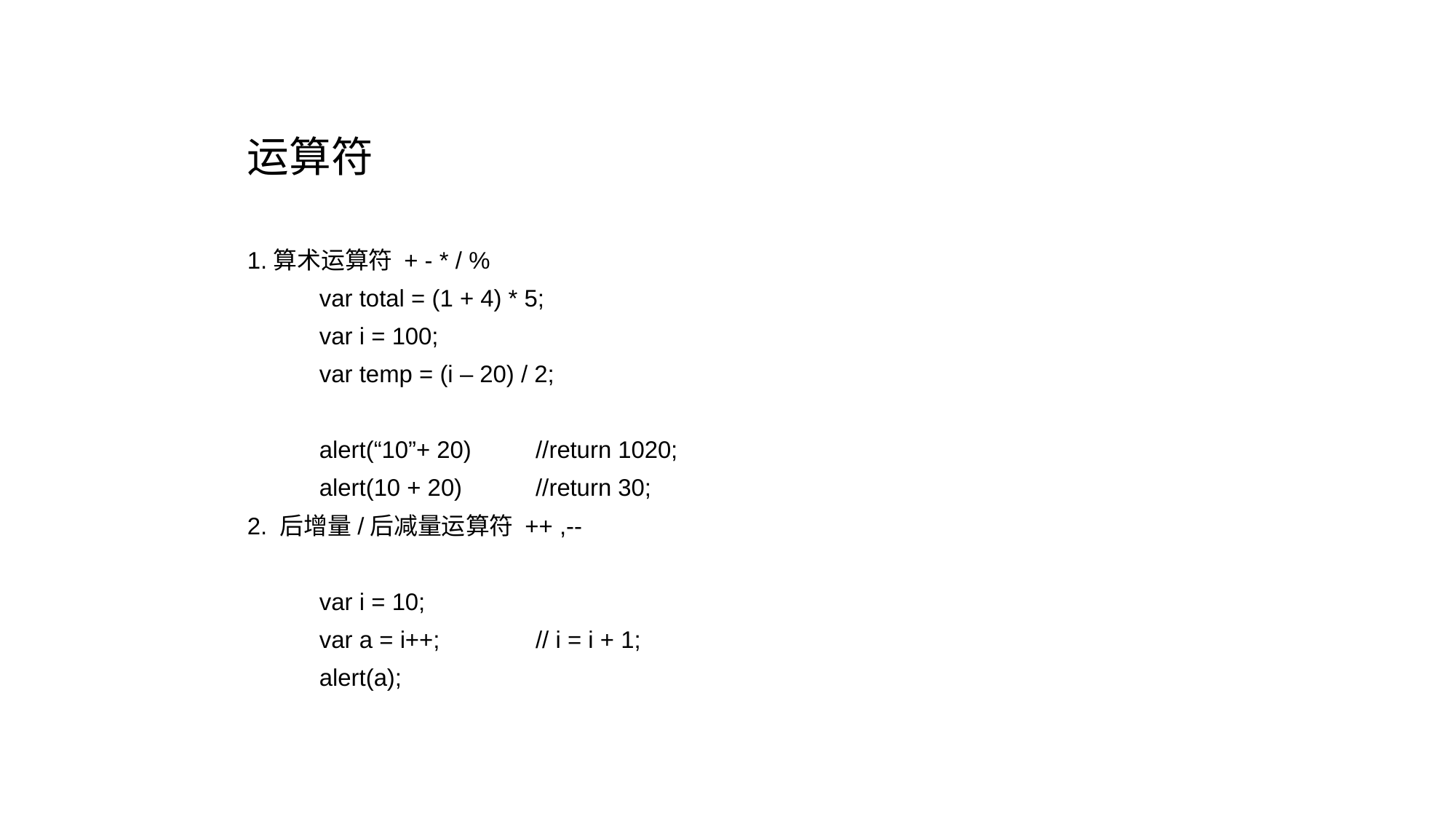

运算符

1.算术运算符 + - * / %
	var total = (1 + 4) * 5;
	var i = 100;
	var temp = (i – 20) / 2;

	alert(“10”+ 20)		//return 1020;
	alert(10 + 20)		//return 30;
2. 后增量/后减量运算符 ++ ,--

	var i = 10;
	var a = i++;		// i = i + 1;
	alert(a);